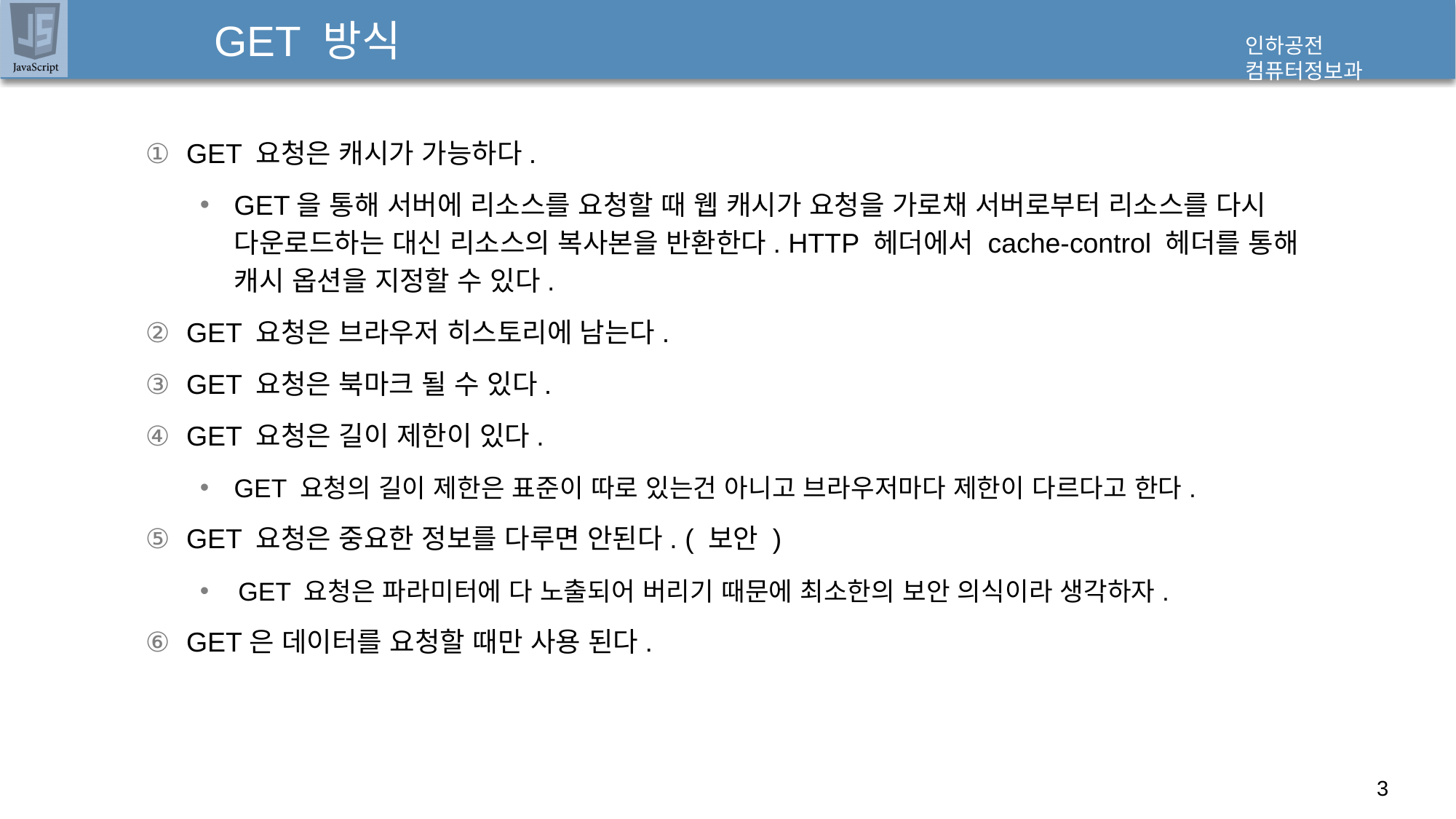

# GET 방식
GET 요청은 캐시가 가능하다.
GET을 통해 서버에 리소스를 요청할 때 웹 캐시가 요청을 가로채 서버로부터 리소스를 다시 다운로드하는 대신 리소스의 복사본을 반환한다. HTTP 헤더에서 cache-control 헤더를 통해 캐시 옵션을 지정할 수 있다.
GET 요청은 브라우저 히스토리에 남는다.
GET 요청은 북마크 될 수 있다.
GET 요청은 길이 제한이 있다.
GET 요청의 길이 제한은 표준이 따로 있는건 아니고 브라우저마다 제한이 다르다고 한다.
GET 요청은 중요한 정보를 다루면 안된다. ( 보안 )
GET 요청은 파라미터에 다 노출되어 버리기 때문에 최소한의 보안 의식이라 생각하자.
GET은 데이터를 요청할 때만 사용 된다.